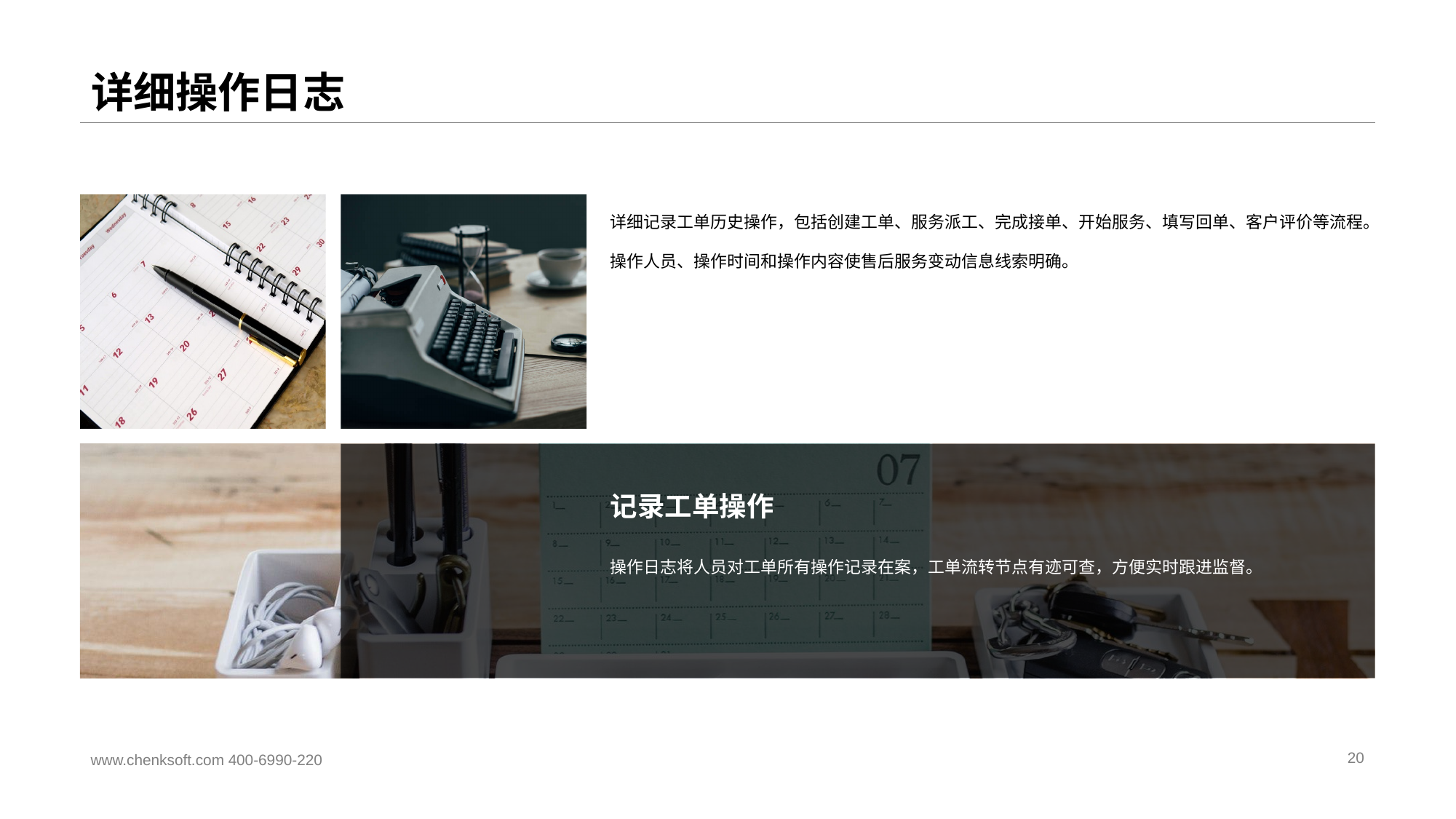

# 详细操作日志

详细记录工单历史操作，包括创建工单、服务派工、完成接单、开始服务、填写回单、客户评价等流程。
操作人员、操作时间和操作内容使售后服务变动信息线索明确。

记录工单操作
操作日志将人员对工单所有操作记录在案，工单流转节点有迹可查，方便实时跟进监督。
www.chenksoft.com 400-6990-220
20